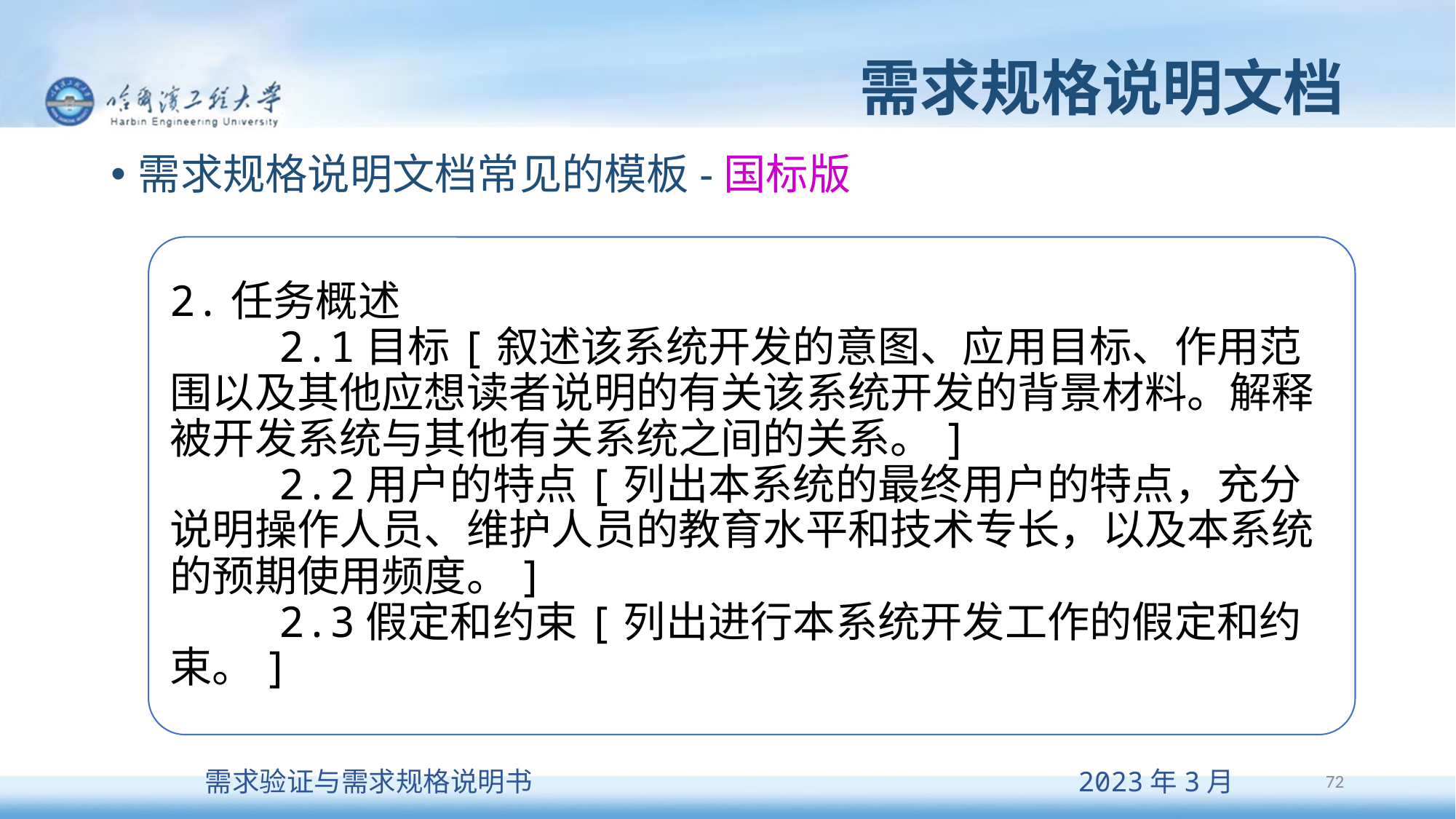

# 需求规格说明文档
需求规格说明文档常见的模板-国标版
2.任务概述
	2.1目标[叙述该系统开发的意图、应用目标、作用范围以及其他应想读者说明的有关该系统开发的背景材料。解释被开发系统与其他有关系统之间的关系。]
	2.2用户的特点[列出本系统的最终用户的特点，充分说明操作人员、维护人员的教育水平和技术专长，以及本系统的预期使用频度。]
	2.3假定和约束[列出进行本系统开发工作的假定和约束。]

72